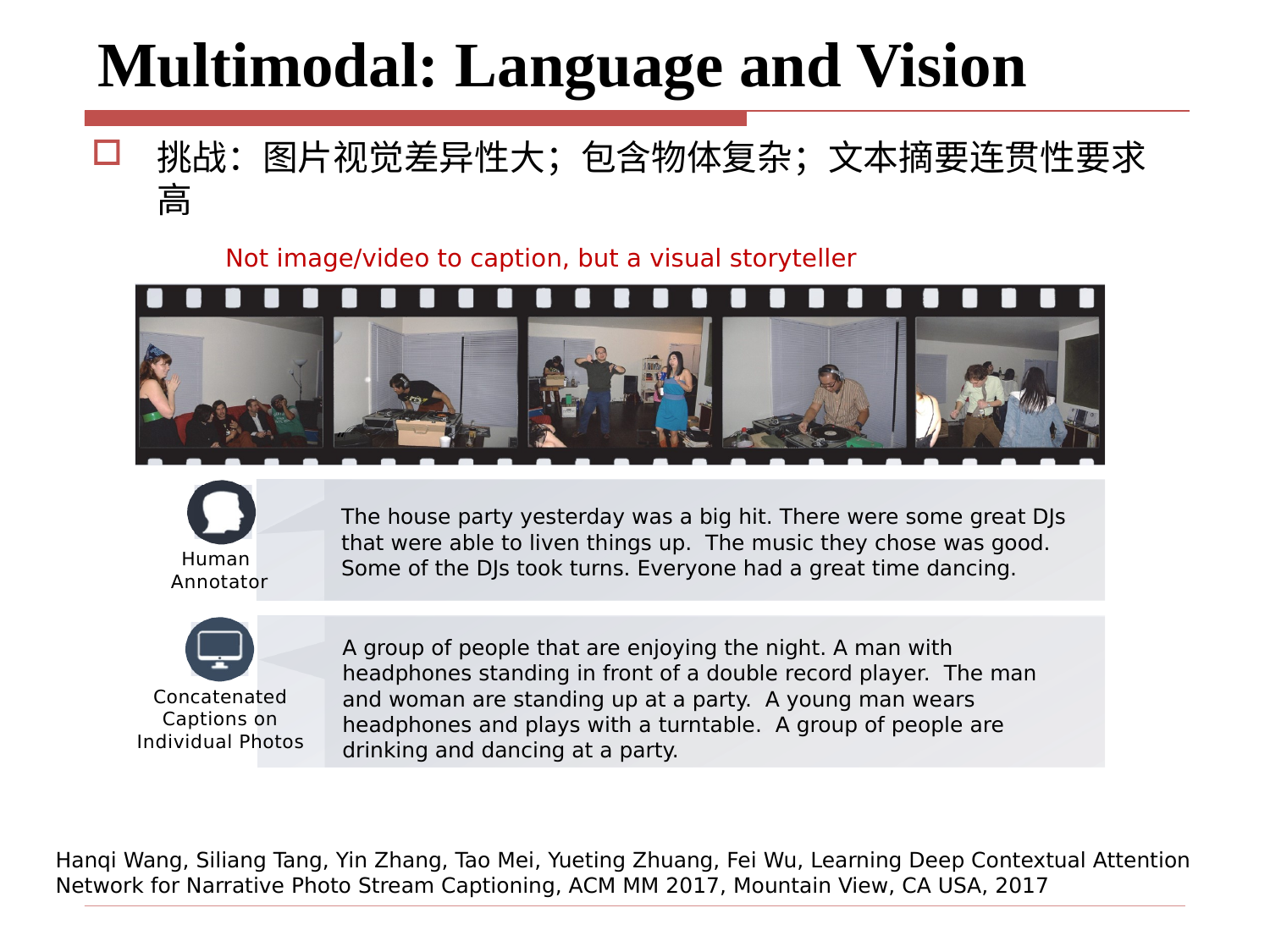

# Multimodal: Language and Vision
挑战：图片视觉差异性大；包含物体复杂；文本摘要连贯性要求高
Not image/video to caption, but a visual storyteller

“

The house party yesterday was a big hit. There were some great DJs that were able to liven things up.  The music they chose was good.  Some of the DJs took turns. Everyone had a great time dancing.
Human Annotator

A group of people that are enjoying the night. A man with headphones standing in front of a double record player.  The man and woman are standing up at a party.  A young man wears headphones and plays with a turntable.  A group of people are drinking and dancing at a party.
Concatenated Captions on Individual Photos
Hanqi Wang, Siliang Tang, Yin Zhang, Tao Mei, Yueting Zhuang, Fei Wu, Learning Deep Contextual Attention Network for Narrative Photo Stream Captioning, ACM MM 2017, Mountain View, CA USA, 2017